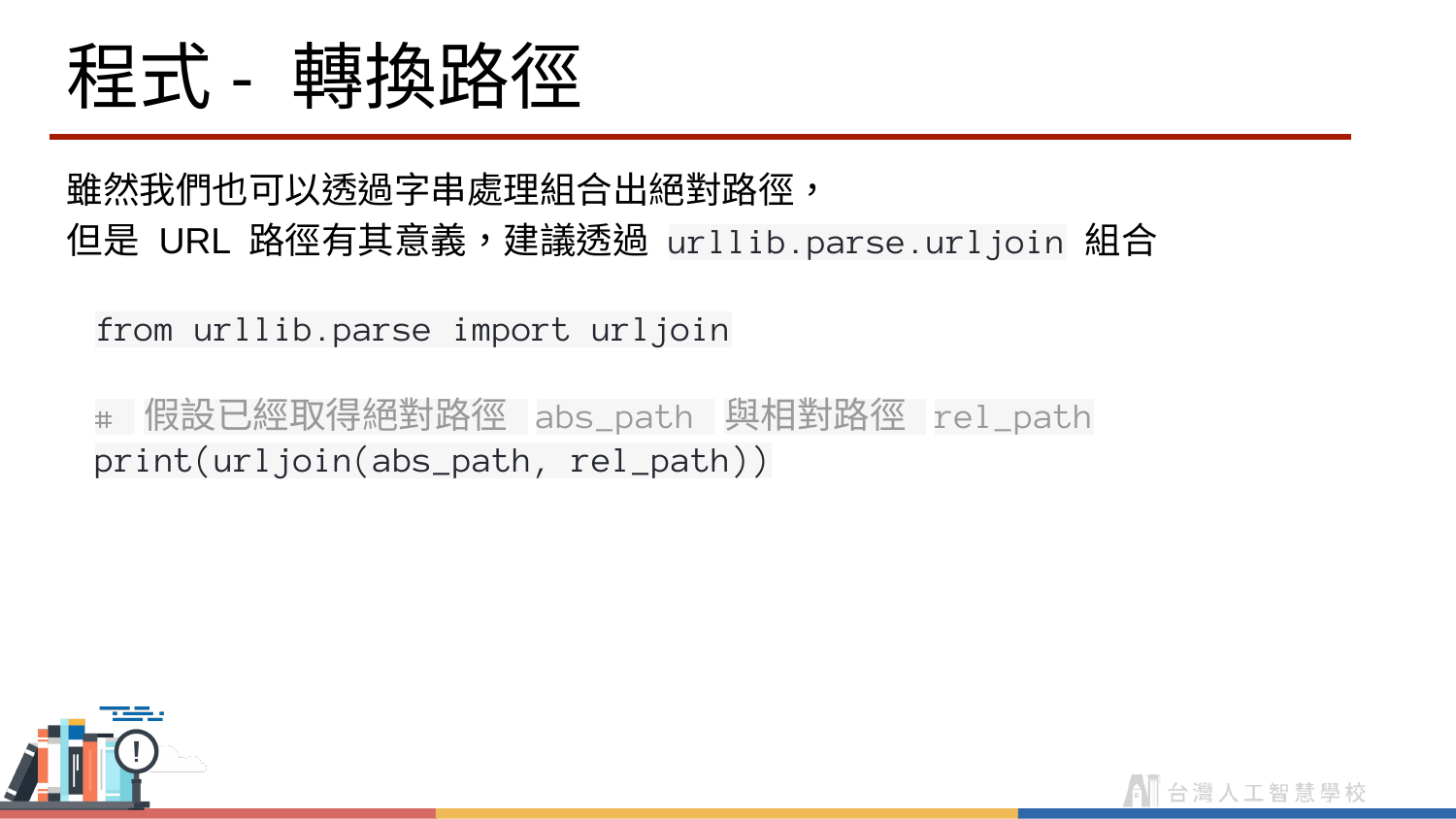

# 程式- 轉換路徑
雖然我們也可以透過字串處理組合出絕對路徑，
但是 URL 路徑有其意義，建議透過 urllib.parse.urljoin 組合

from urllib.parse import urljoin

# 假設已經取得絕對路徑 abs_path 與相對路徑 rel_path
print(urljoin(abs_path, rel_path))